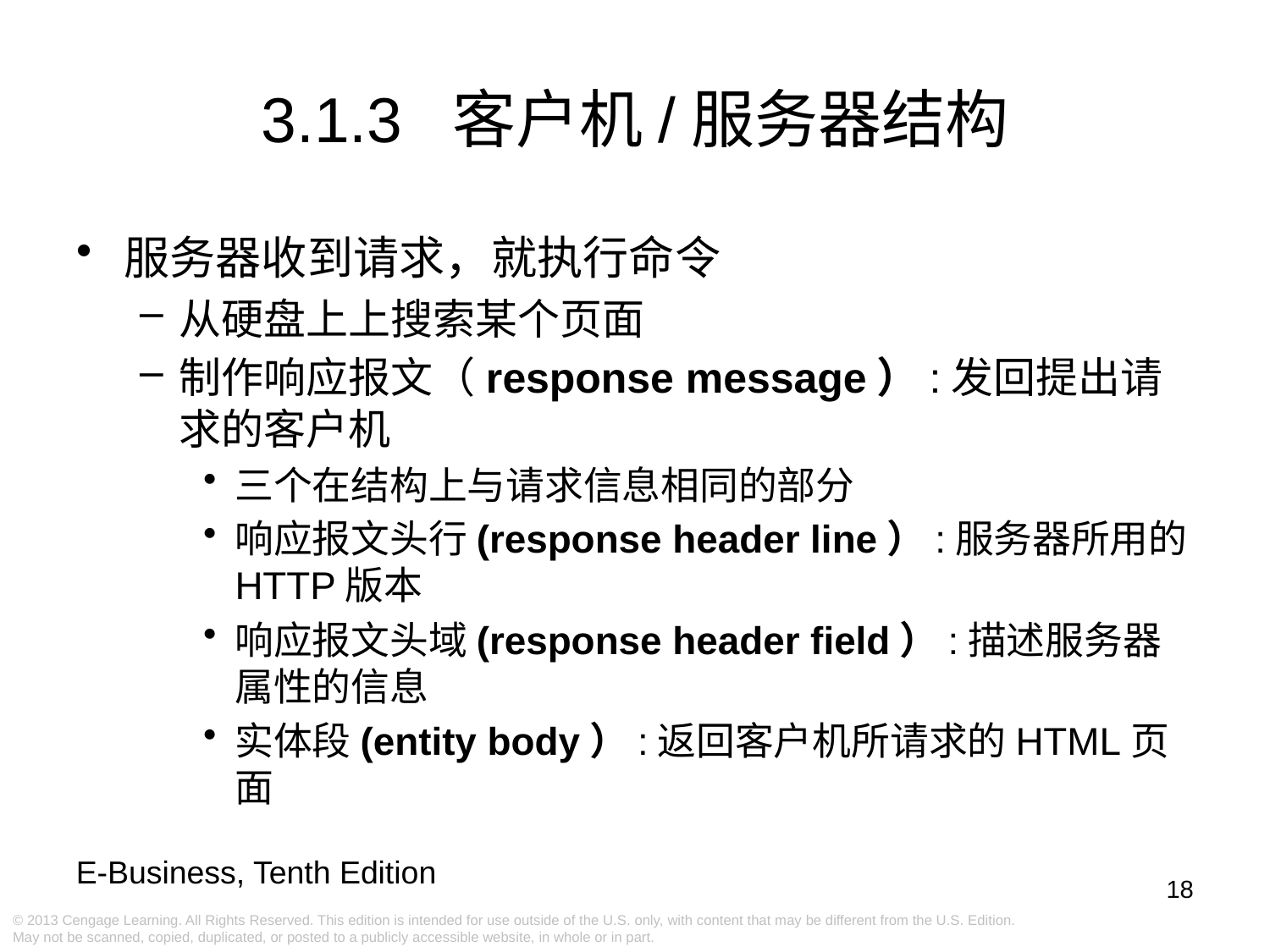

3.1.3  客户机/服务器结构
服务器收到请求，就执行命令
从硬盘上上搜索某个页面
制作响应报文（response message）:发回提出请求的客户机
三个在结构上与请求信息相同的部分
响应报文头行(response header line）:服务器所用的HTTP版本
响应报文头域(response header field）:描述服务器属性的信息
实体段(entity body）:返回客户机所请求的HTML页面
18